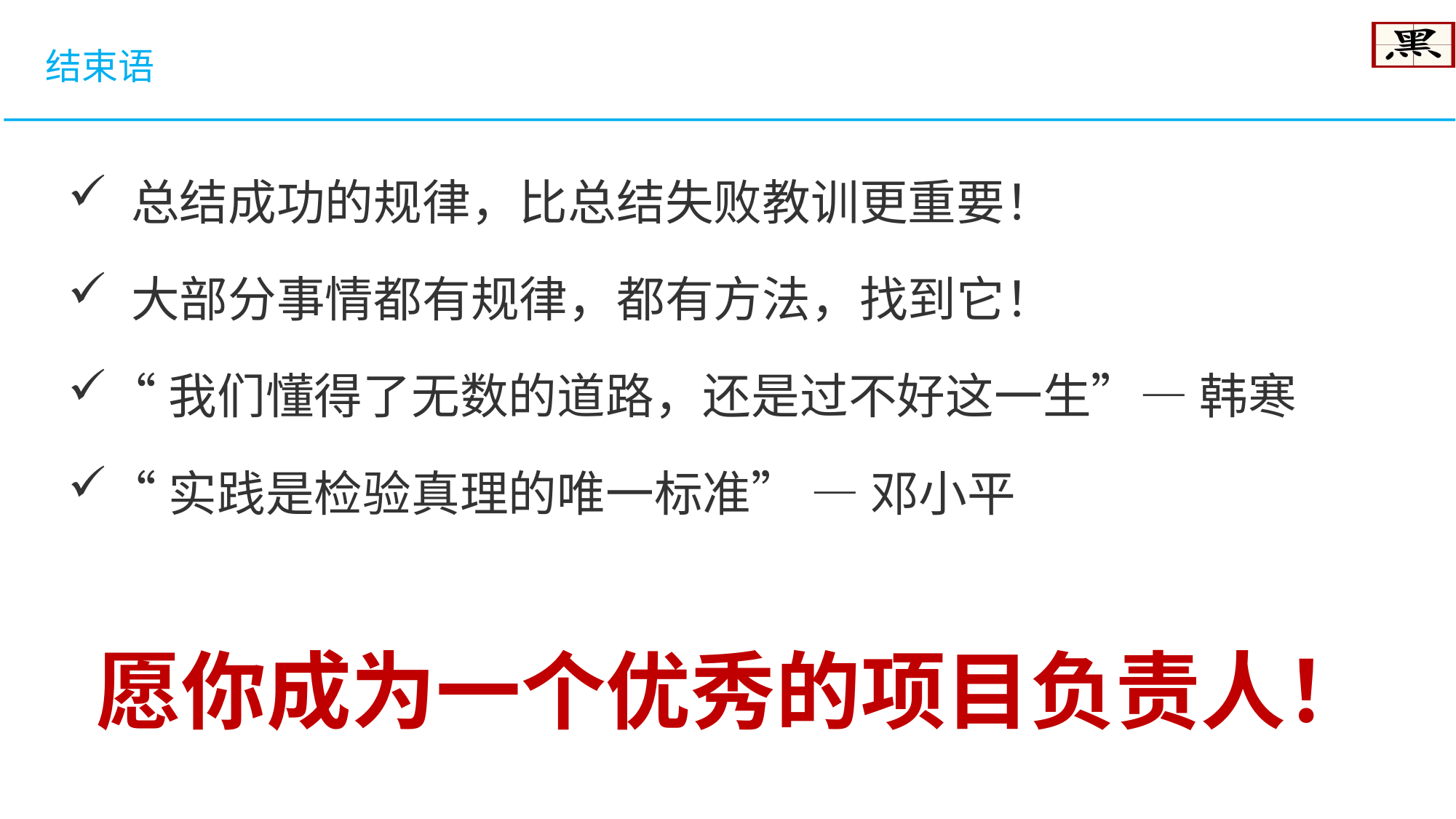

结束语
 总结成功的规律，比总结失败教训更重要！
 大部分事情都有规律，都有方法，找到它！
“我们懂得了无数的道路，还是过不好这一生”— 韩寒
“实践是检验真理的唯一标准” — 邓小平

愿你成为一个优秀的项目负责人！